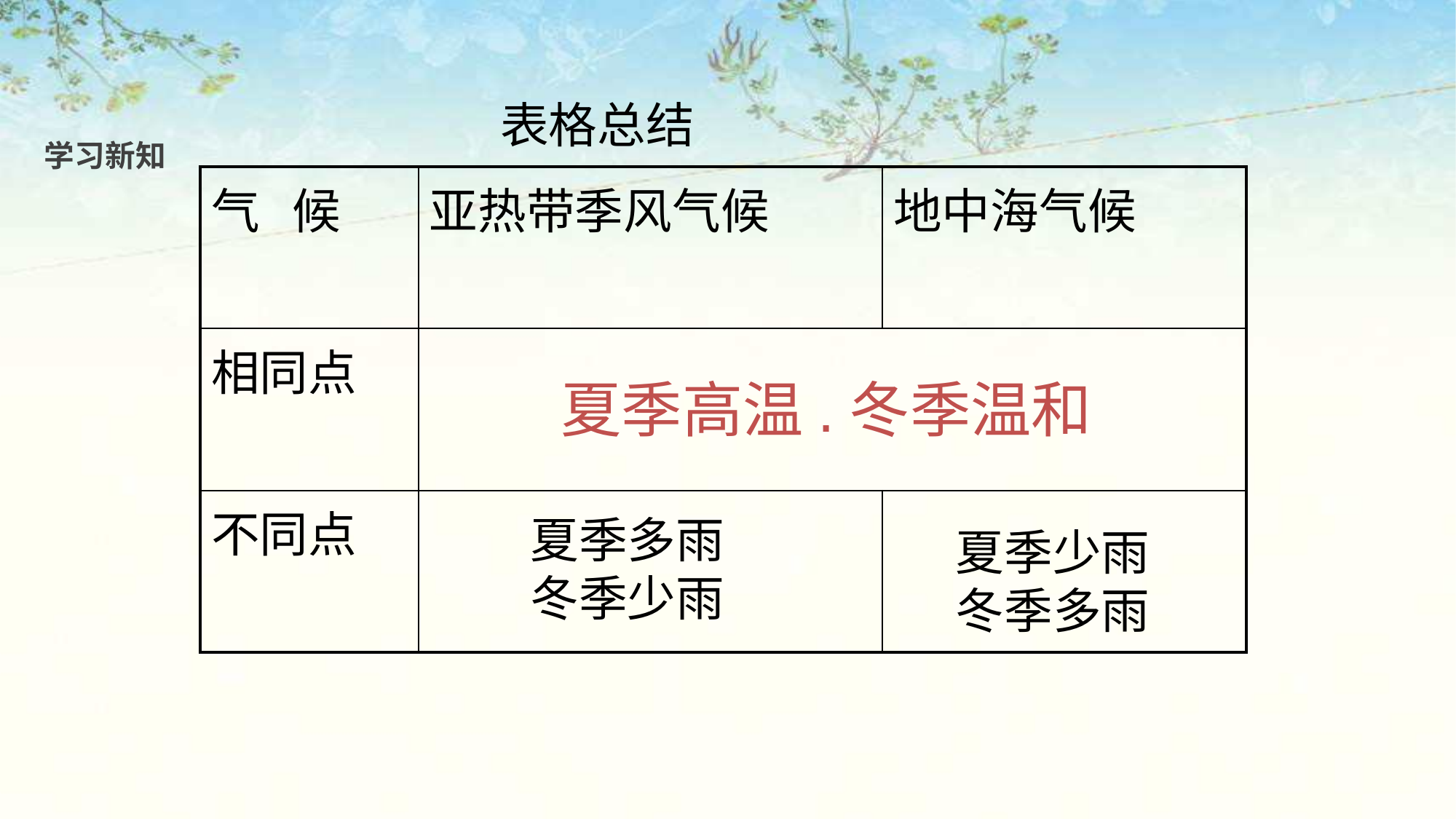

表格总结
学习新知
| 气 候 | 亚热带季风气候 | 地中海气候 |
| --- | --- | --- |
| 相同点 |  |  |
| 不同点 |  |  |
夏季高温.冬季温和
夏季多雨
冬季少雨
夏季少雨
冬季多雨